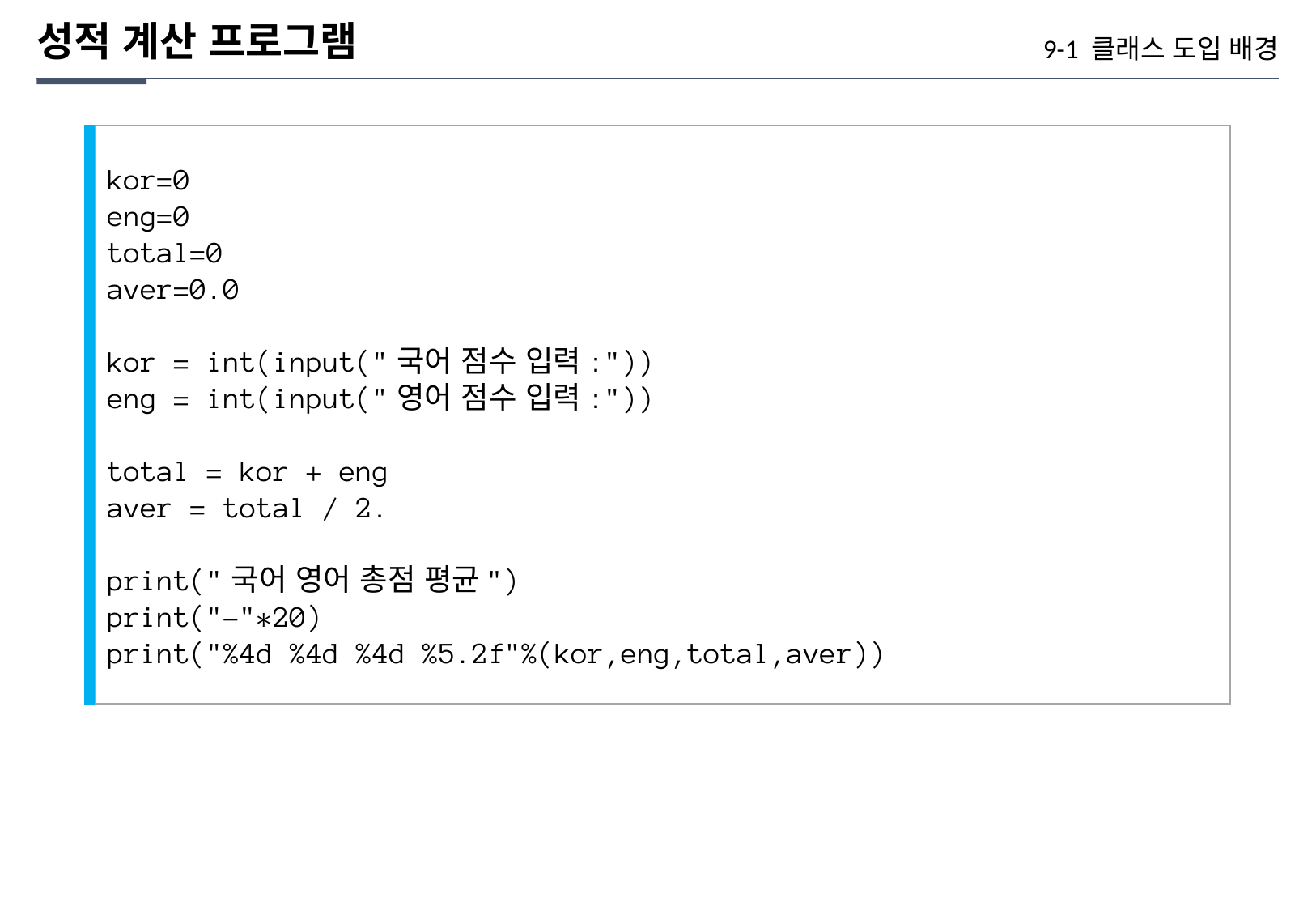

성적 계산 프로그램
9-1 클래스 도입 배경

kor=0
eng=0
total=0
aver=0.0

kor = int(input("국어 점수 입력:"))
eng = int(input("영어 점수 입력:"))

total = kor + eng
aver = total / 2.

print("국어 영어 총점 평균")
print("-"*20)
print("%4d %4d %4d %5.2f"%(kor,eng,total,aver))